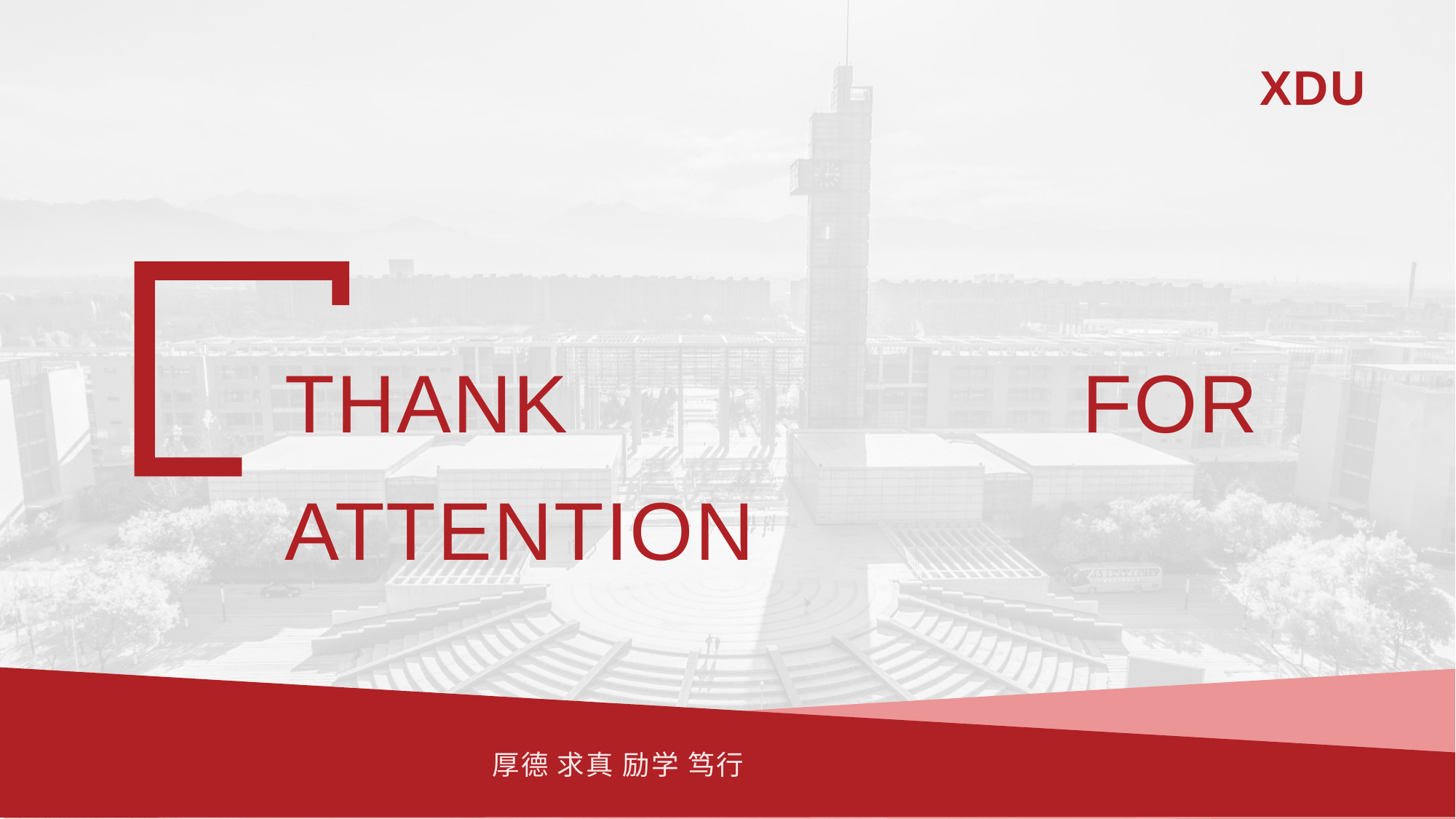

THANK FOR ATTENTION

厚德 求真 励学 笃行
2024/3/13
西安电子科技大学
19